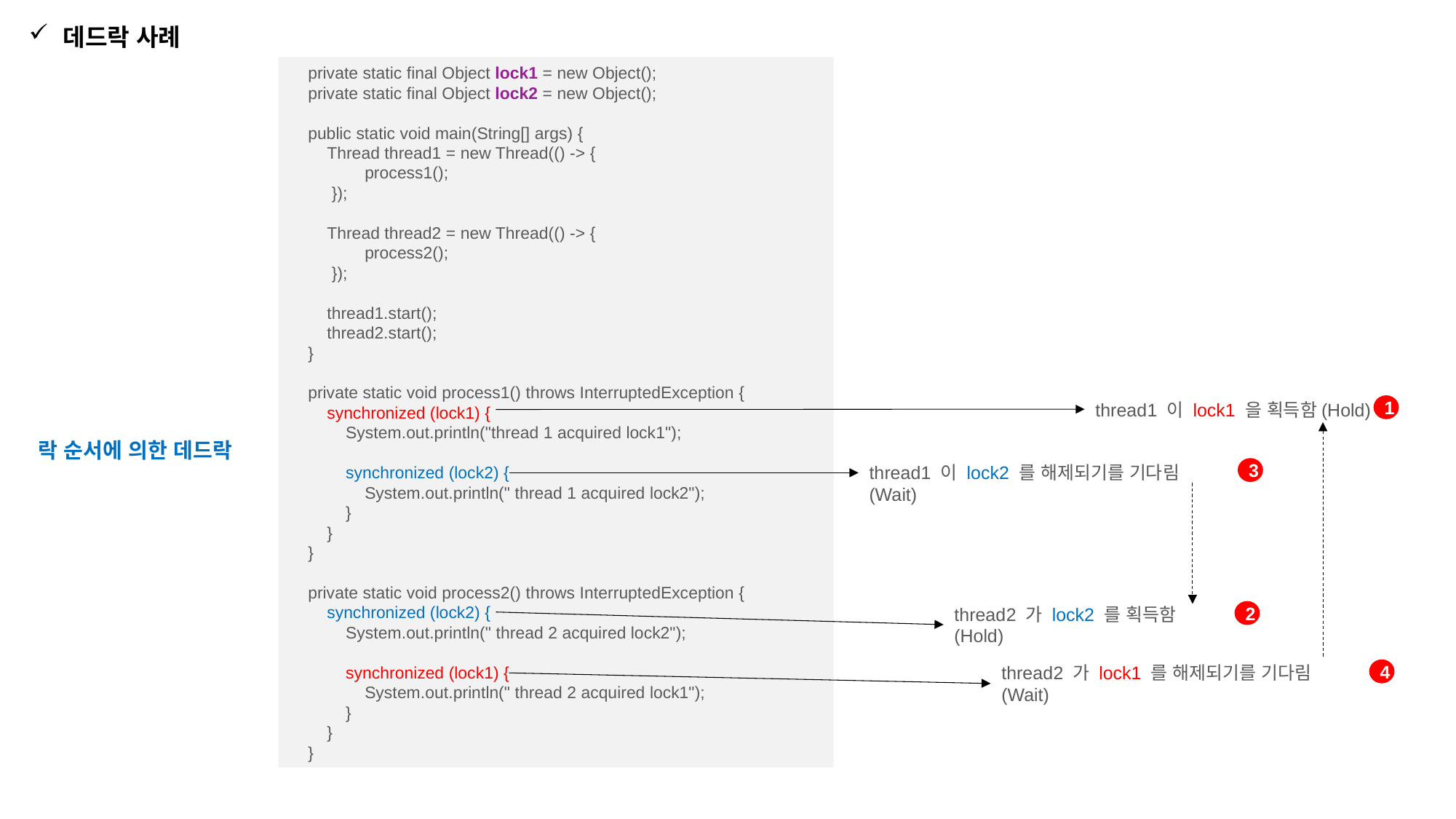

데드락 사례
    private static final Object lock1 = new Object();
    private static final Object lock2 = new Object();

    public static void main(String[] args) {
        Thread thread1 = new Thread(() -> {
                process1();
         });

        Thread thread2 = new Thread(() -> {
                process2();
         });

        thread1.start();
        thread2.start();
    }

    private static void process1() throws InterruptedException {
        synchronized (lock1) {
            System.out.println("thread 1 acquired lock1");

            synchronized (lock2) {
                System.out.println(" thread 1 acquired lock2");
            }
        }
    }

    private static void process2() throws InterruptedException {
        synchronized (lock2) {
            System.out.println(" thread 2 acquired lock2");

            synchronized (lock1) {
                System.out.println(" thread 2 acquired lock1");
            }
        }
    }
thread1 이 lock1 을 획득함(Hold)
1
락 순서에 의한 데드락
thread1 이 lock2 를 해제되기를 기다림 (Wait)
3
thread2 가 lock2 를 획득함 (Hold)
2
thread2 가 lock1 를 해제되기를 기다림  (Wait)
4